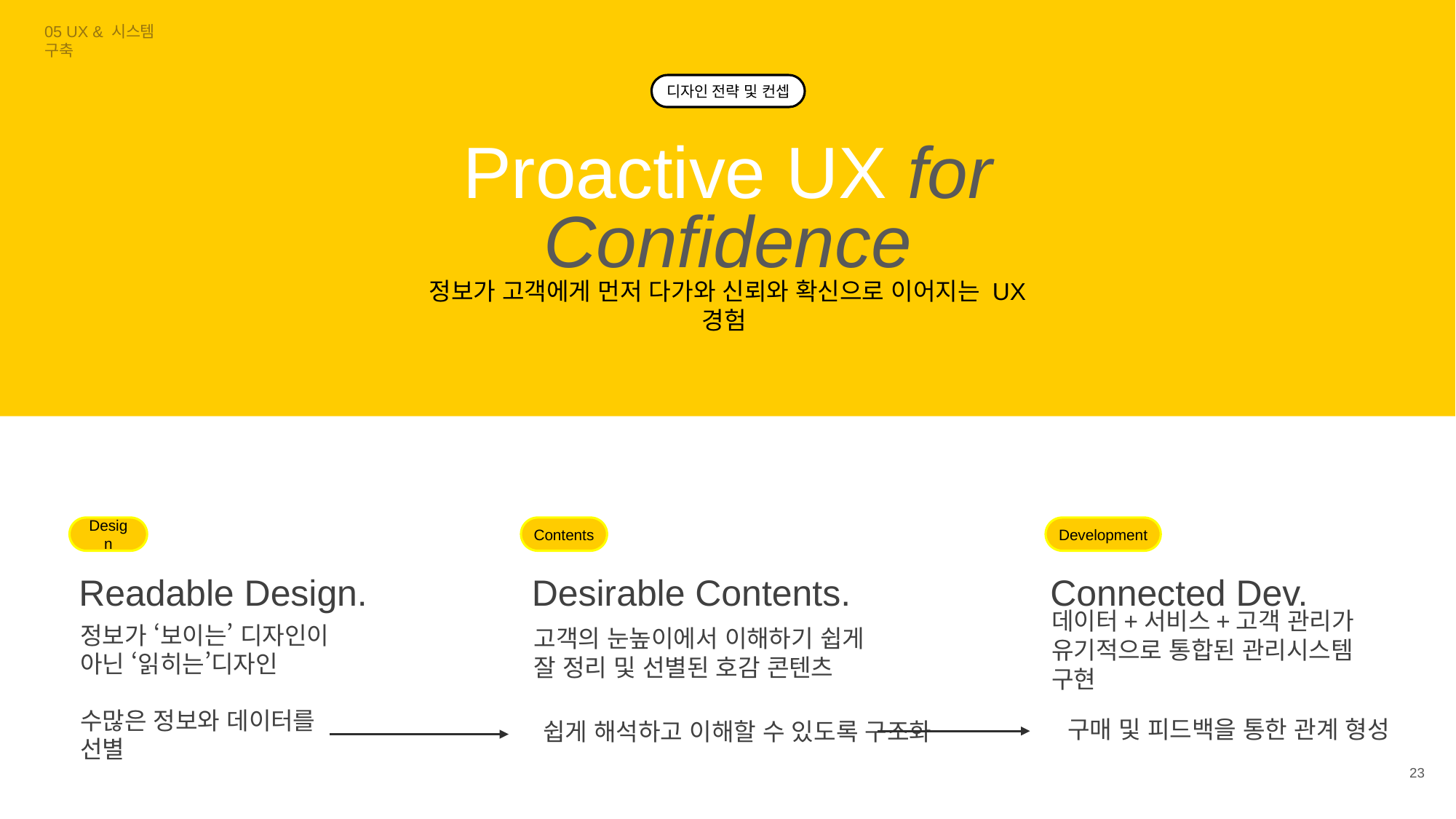

05 UX & 시스템 구축
디자인 전략 및 컨셉

Proactive UX for Confidence
정보가 고객에게 먼저 다가와 신뢰와 확신으로 이어지는 UX 경험
Design
Contents
Development
Readable Design.
Desirable Contents.
Connected Dev.
정보가 ‘보이는’ 디자인이
아닌 ‘읽히는’디자인
데이터+서비스+고객 관리가
유기적으로 통합된 관리시스템 구현
고객의 눈높이에서 이해하기 쉽게
잘 정리 및 선별된 호감 콘텐츠
구매 및 피드백을 통한 관계 형성
쉽게 해석하고 이해할 수 있도록 구조화
수많은 정보와 데이터를 선별
23